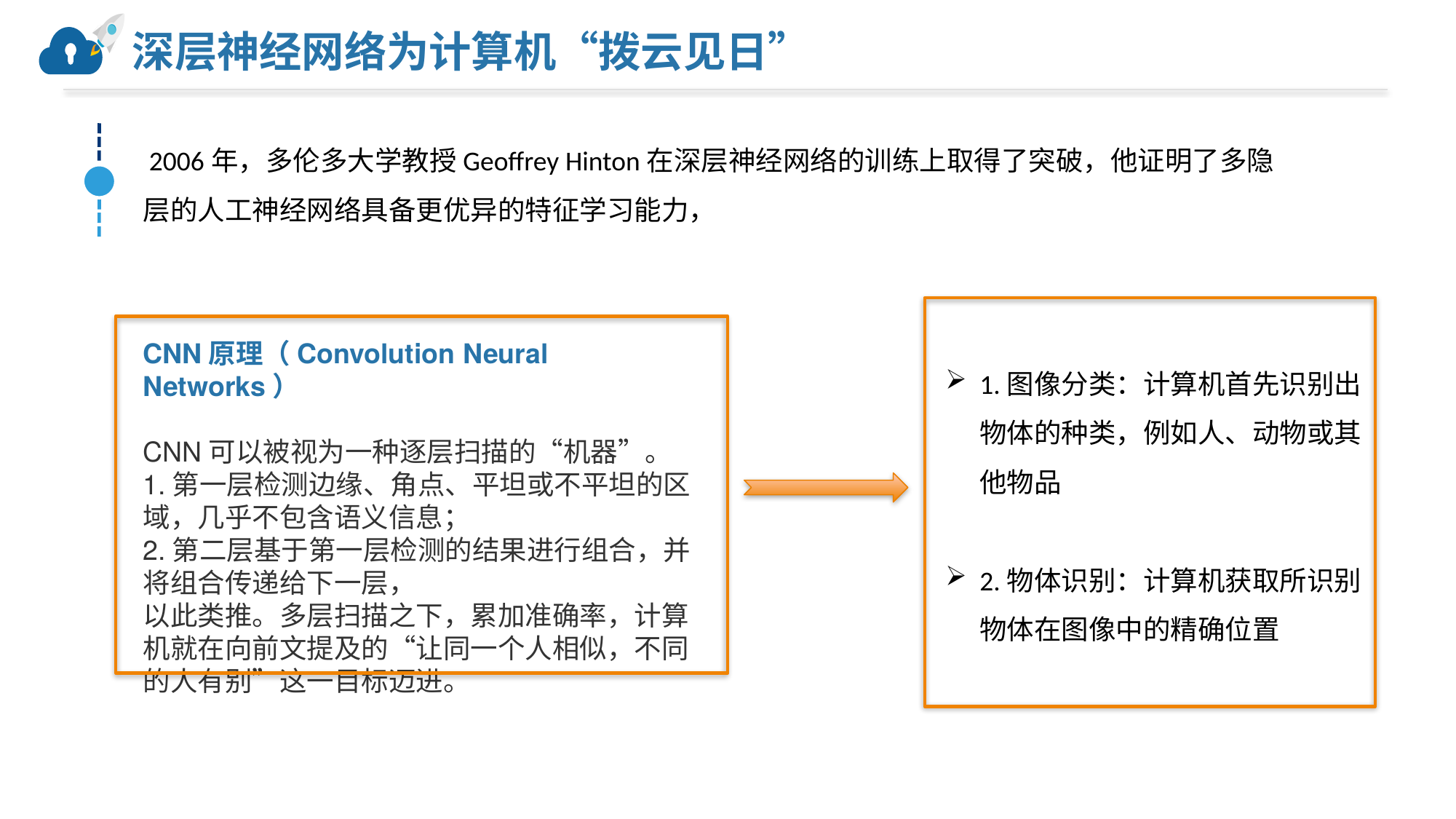

# 深层神经网络为计算机“拨云见日”
 2006年，多伦多大学教授Geoffrey Hinton在深层神经网络的训练上取得了突破，他证明了多隐层的人工神经网络具备更优异的特征学习能力，

1.图像分类：计算机首先识别出物体的种类，例如人、动物或其他物品

2.物体识别：计算机获取所识别物体在图像中的精确位置

CNN原理（Convolution Neural Networks）

CNN可以被视为一种逐层扫描的“机器”。
1.第一层检测边缘、角点、平坦或不平坦的区域，几乎不包含语义信息；
2.第二层基于第一层检测的结果进行组合，并将组合传递给下一层，
以此类推。多层扫描之下，累加准确率，计算机就在向前文提及的“让同一个人相似，不同的人有别”这一目标迈进。